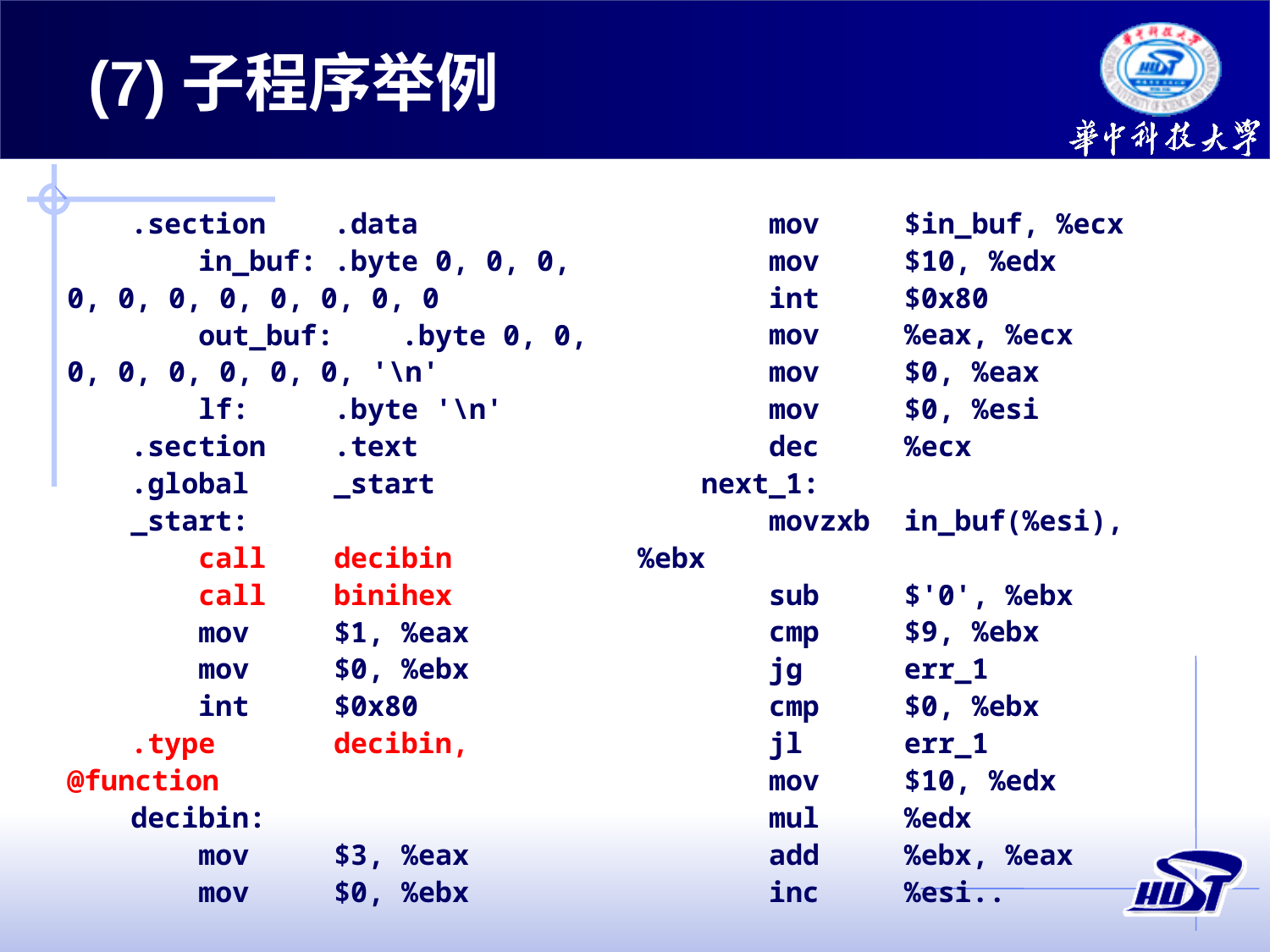

(7)子程序举例
.section    .data
    in_buf: .byte 0, 0, 0, 0, 0, 0, 0, 0, 0, 0, 0
    out_buf:    .byte 0, 0, 0, 0, 0, 0, 0, 0, '\n'
    lf:     .byte '\n'
.section    .text
.global     _start
_start:
    call    decibin
    call    binihex
    mov     $1, %eax
    mov     $0, %ebx
    int     $0x80
.type       decibin, @function
decibin:
    mov     $3, %eax
    mov     $0, %ebx

    mov     $in_buf, %ecx
    mov     $10, %edx
    int     $0x80
    mov     %eax, %ecx
    mov     $0, %eax
    mov     $0, %esi
    dec     %ecx
next_1:
    movzxb  in_buf(%esi), %ebx
    sub     $'0', %ebx
    cmp     $9, %ebx
    jg      err_1
    cmp     $0, %ebx
    jl      err_1
    mov     $10, %edx
    mul     %edx
    add     %ebx, %eax
    inc     %esi..